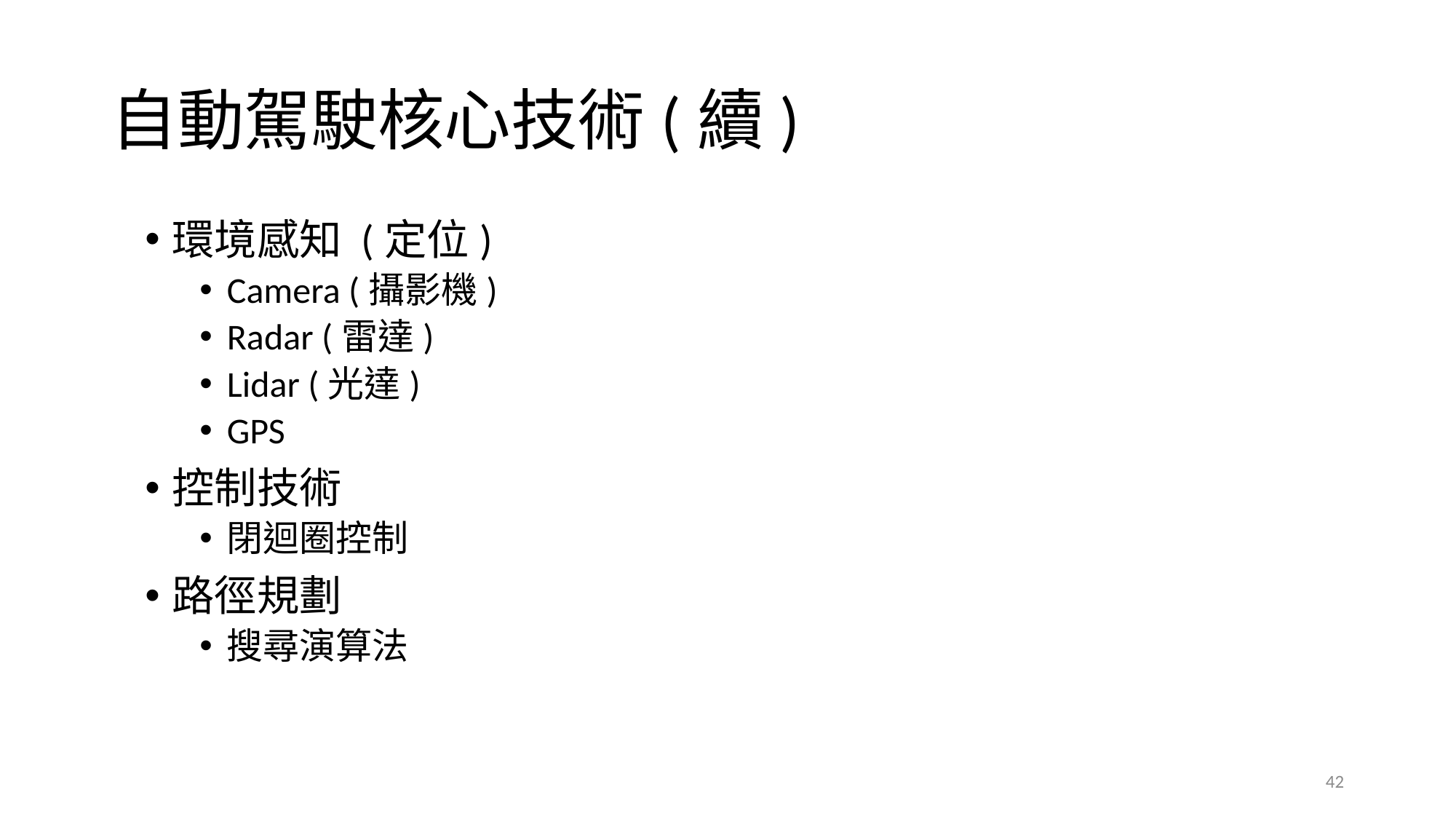

# 自動駕駛核心技術(續)
環境感知 (定位)
Camera (攝影機)
Radar (雷達)
Lidar (光達)
GPS
控制技術
閉迴圈控制
路徑規劃
搜尋演算法
42